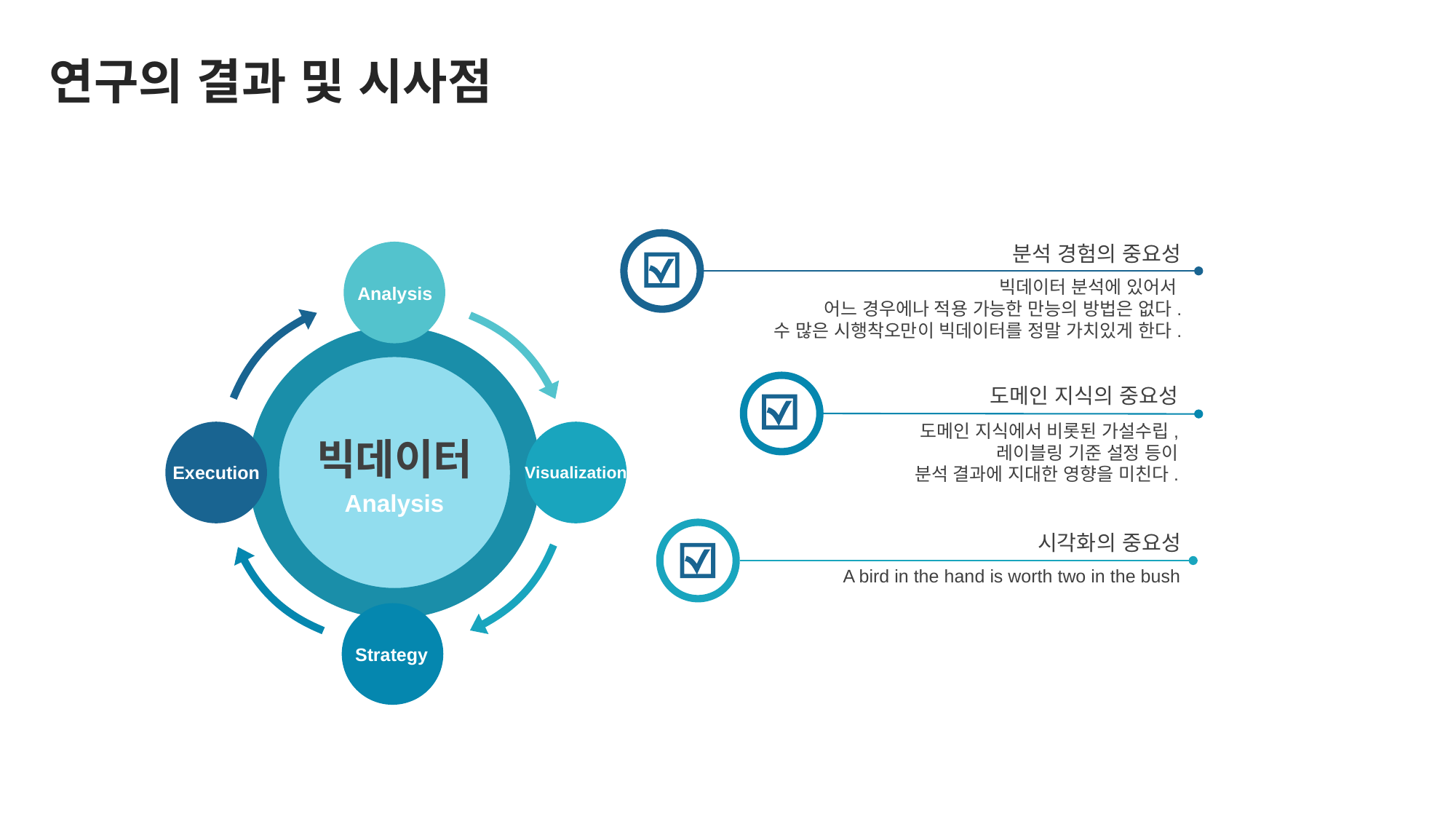

연구의 결과 및 시사점

분석 경험의 중요성
빅데이터 분석에 있어서
어느 경우에나 적용 가능한 만능의 방법은 없다.
수 많은 시행착오만이 빅데이터를 정말 가치있게 한다.

Analysis

도메인 지식의 중요성
도메인 지식에서 비롯된 가설수립,
레이블링 기준 설정 등이
분석 결과에 지대한 영향을 미친다.

빅데이터
Analysis
Execution
Visualization

시각화의 중요성
A bird in the hand is worth two in the bush

Strategy